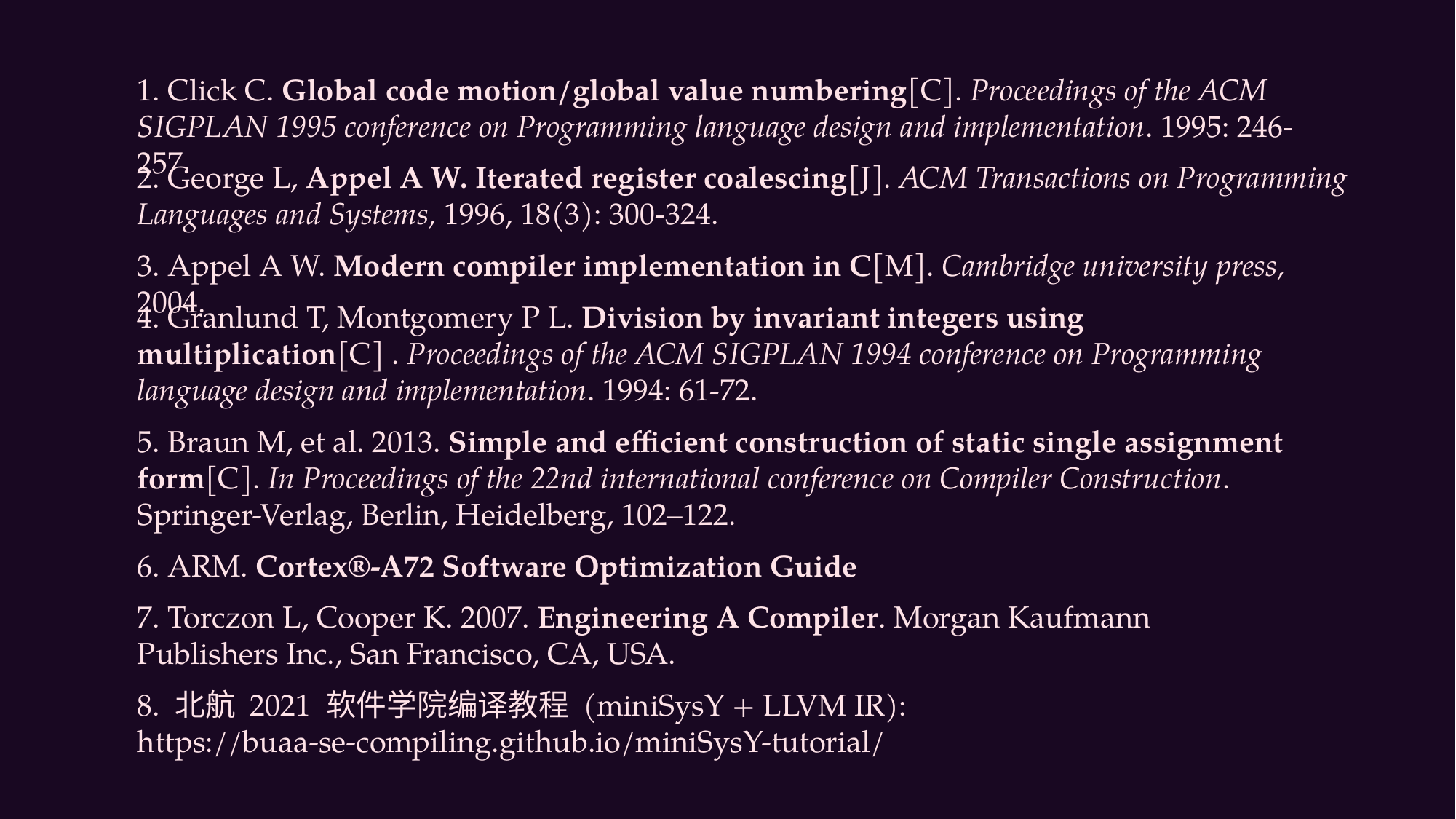

1. Click C. Global code motion/global value numbering[C]. Proceedings of the ACM SIGPLAN 1995 conference on Programming language design and implementation. 1995: 246-257.
2. George L, Appel A W. Iterated register coalescing[J]. ACM Transactions on Programming Languages and Systems, 1996, 18(3): 300-324.
3. Appel A W. Modern compiler implementation in C[M]. Cambridge university press, 2004.
4. Granlund T, Montgomery P L. Division by invariant integers using multiplication[C] . Proceedings of the ACM SIGPLAN 1994 conference on Programming language design and implementation. 1994: 61-72.
5. Braun M, et al. 2013. Simple and efficient construction of static single assignment form[C]. In Proceedings of the 22nd international conference on Compiler Construction. Springer-Verlag, Berlin, Heidelberg, 102–122.
6. ARM. Cortex®-A72 Software Optimization Guide
7. Torczon L, Cooper K. 2007. Engineering A Compiler. Morgan Kaufmann Publishers Inc., San Francisco, CA, USA.
8. 北航 2021 软件学院编译教程 (miniSysY + LLVM IR):
https://buaa-se-compiling.github.io/miniSysY-tutorial/